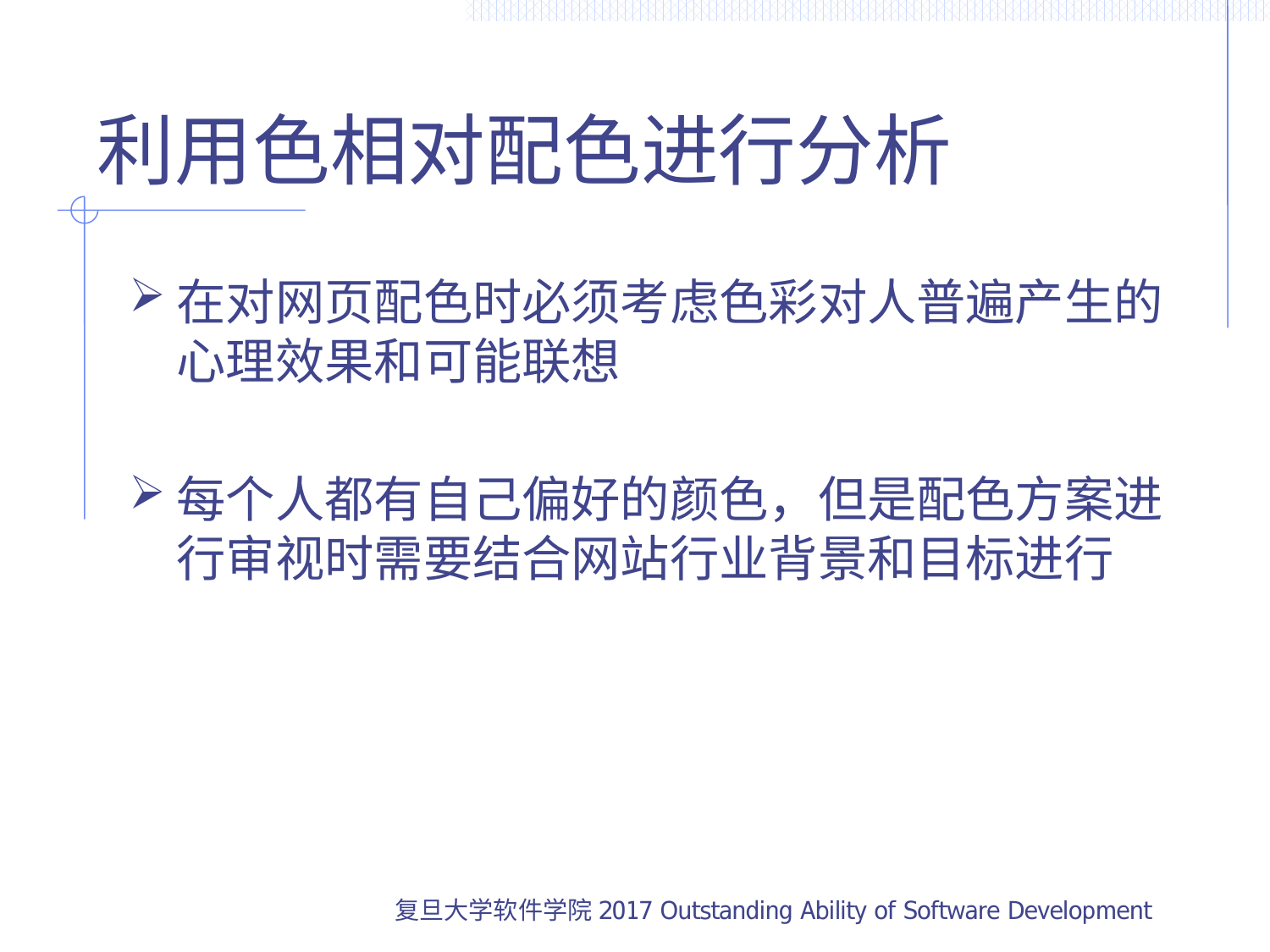

# 利用色相对配色进行分析
在对网页配色时必须考虑色彩对人普遍产生的心理效果和可能联想

每个人都有自己偏好的颜色，但是配色方案进行审视时需要结合网站行业背景和目标进行